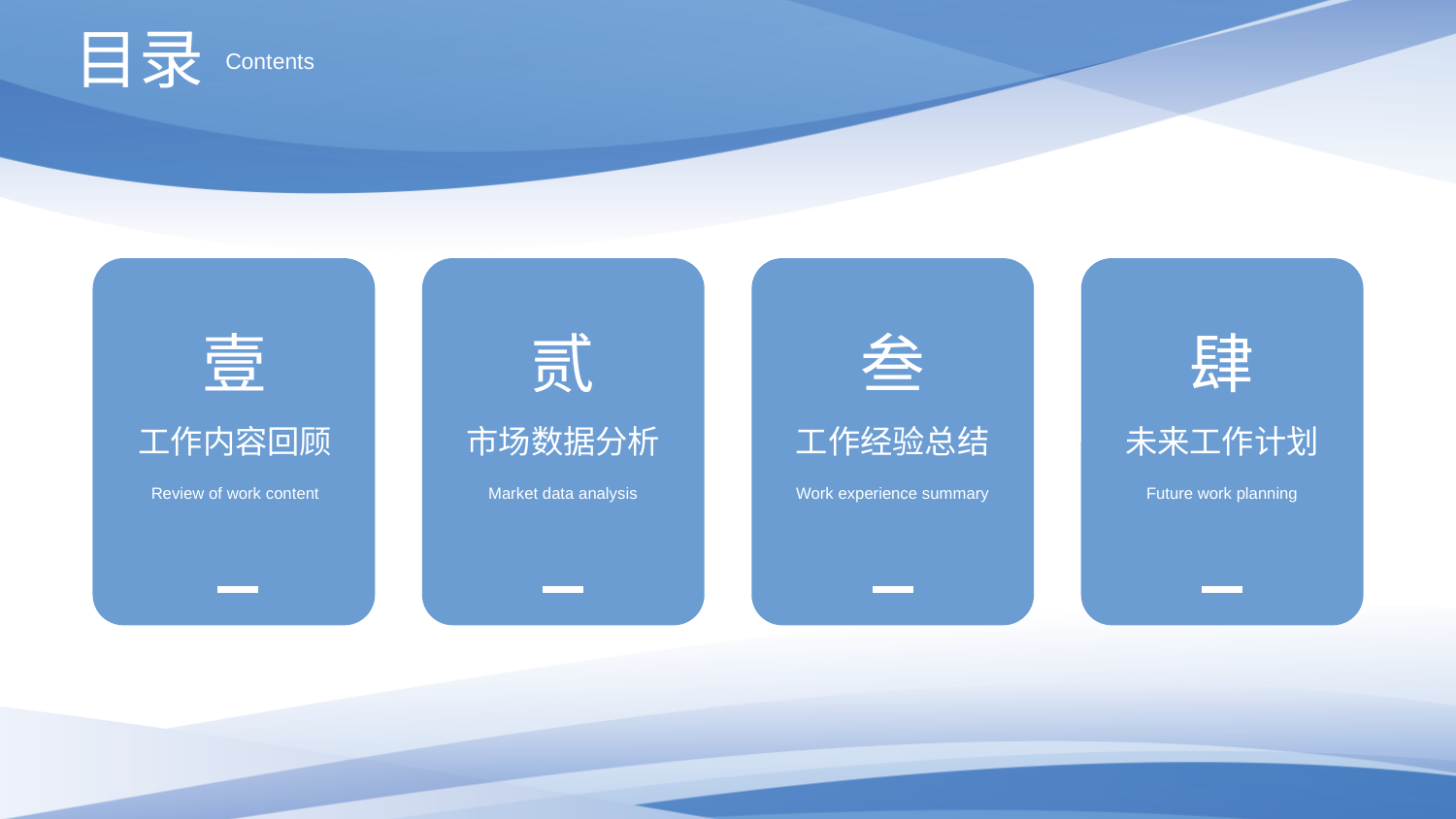

目录
Contents

壹
贰
叁
肆
工作内容回顾
市场数据分析
工作经验总结
未来工作计划
Review of work content
Market data analysis
Work experience summary
Future work planning